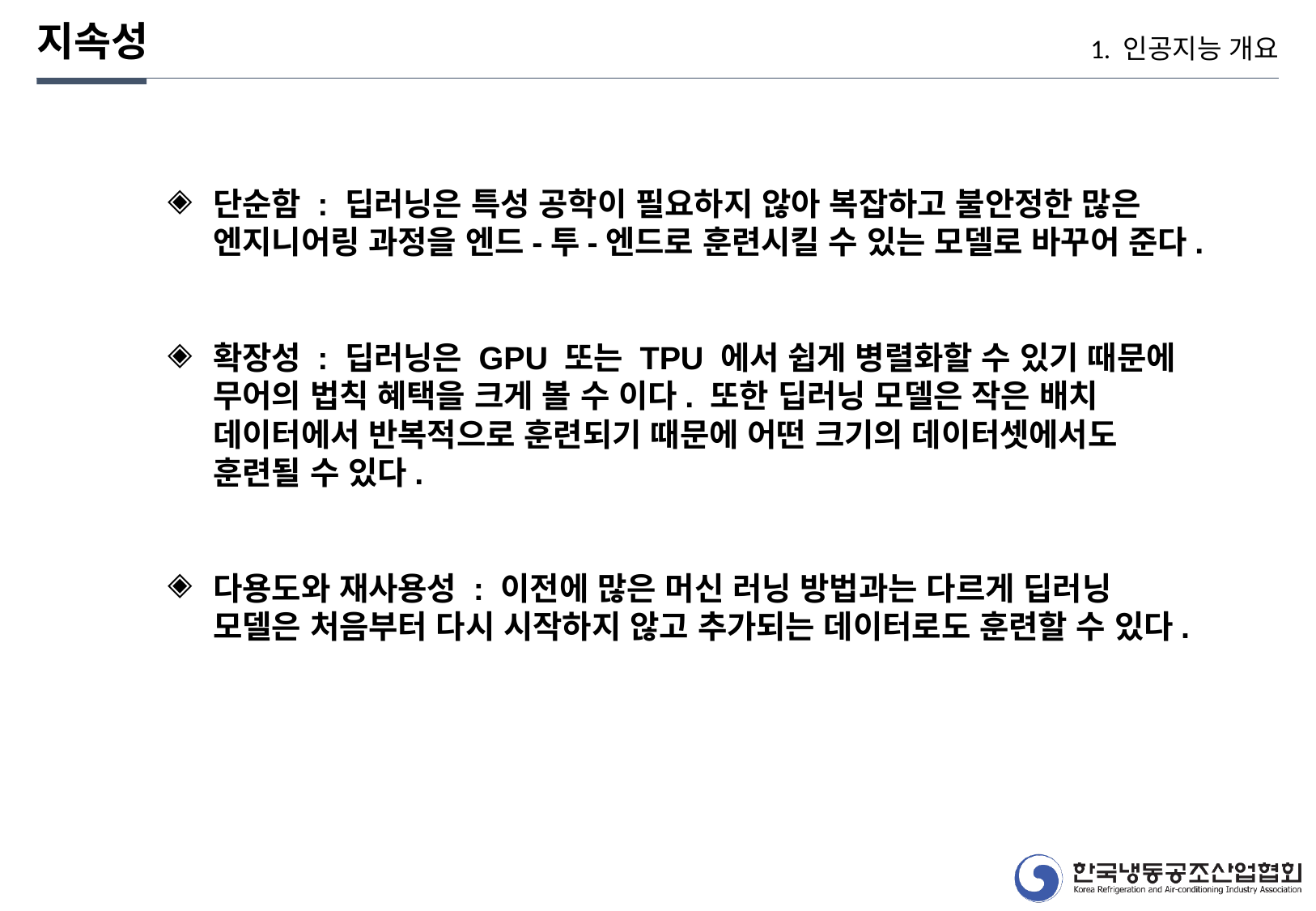

지속성
1. 인공지능 개요
단순함 : 딥러닝은 특성 공학이 필요하지 않아 복잡하고 불안정한 많은 엔지니어링 과정을 엔드-투-엔드로 훈련시킬 수 있는 모델로 바꾸어 준다.

확장성 : 딥러닝은 GPU 또는 TPU 에서 쉽게 병렬화할 수 있기 때문에 무어의 법칙 혜택을 크게 볼 수 이다. 또한 딥러닝 모델은 작은 배치 데이터에서 반복적으로 훈련되기 때문에 어떤 크기의 데이터셋에서도 훈련될 수 있다.

다용도와 재사용성 : 이전에 많은 머신 러닝 방법과는 다르게 딥러닝 모델은 처음부터 다시 시작하지 않고 추가되는 데이터로도 훈련할 수 있다.